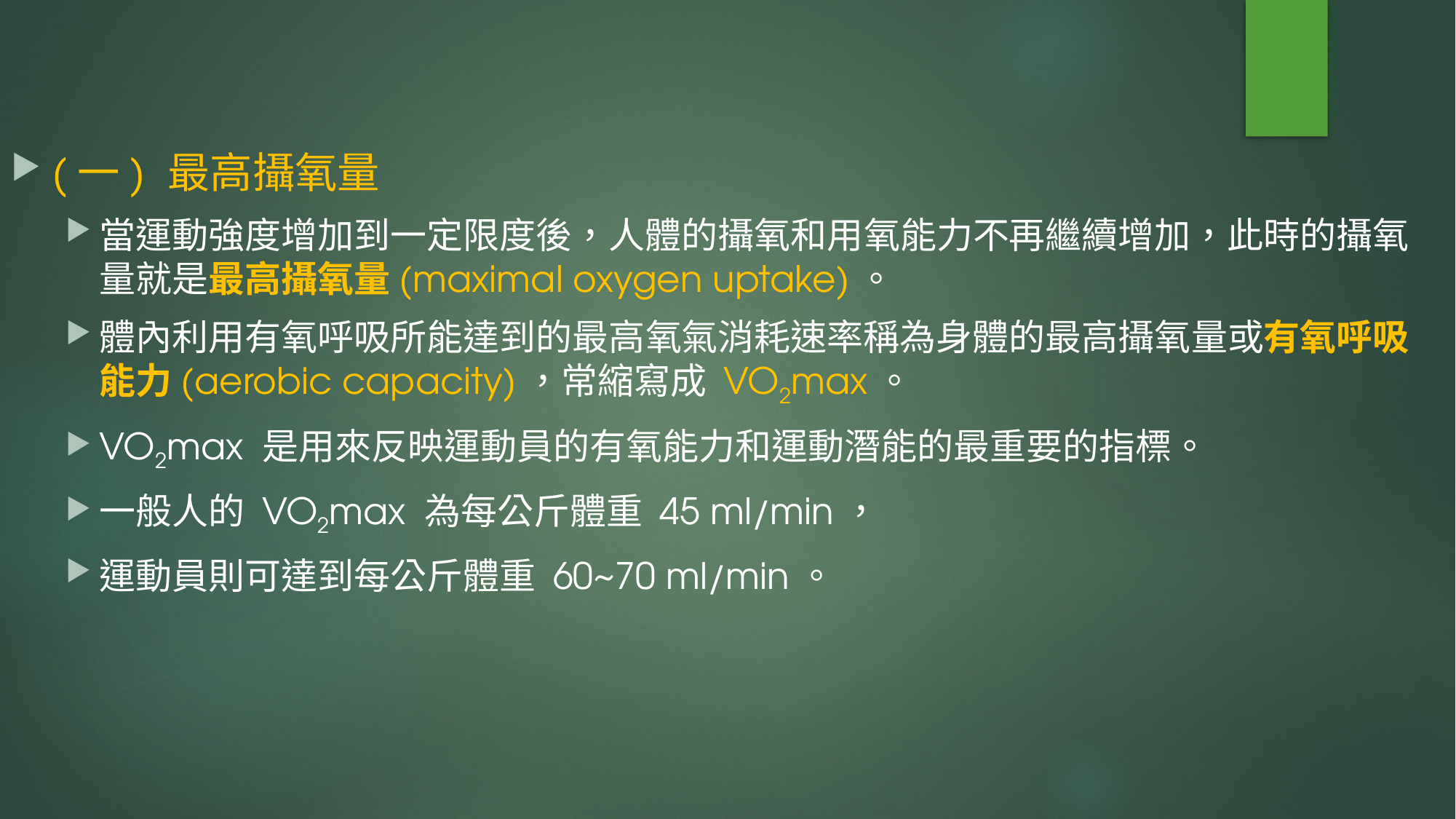

(一) 最高攝氧量
當運動強度增加到一定限度後，人體的攝氧和用氧能力不再繼續增加，此時的攝氧量就是最高攝氧量(maximal oxygen uptake)。
體內利用有氧呼吸所能達到的最高氧氣消耗速率稱為身體的最高攝氧量或有氧呼吸能力(aerobic capacity)，常縮寫成 VO2max。
VO2max 是用來反映運動員的有氧能力和運動潛能的最重要的指標。
一般人的 VO2max 為每公斤體重 45 ml/min，
運動員則可達到每公斤體重 60~70 ml/min。